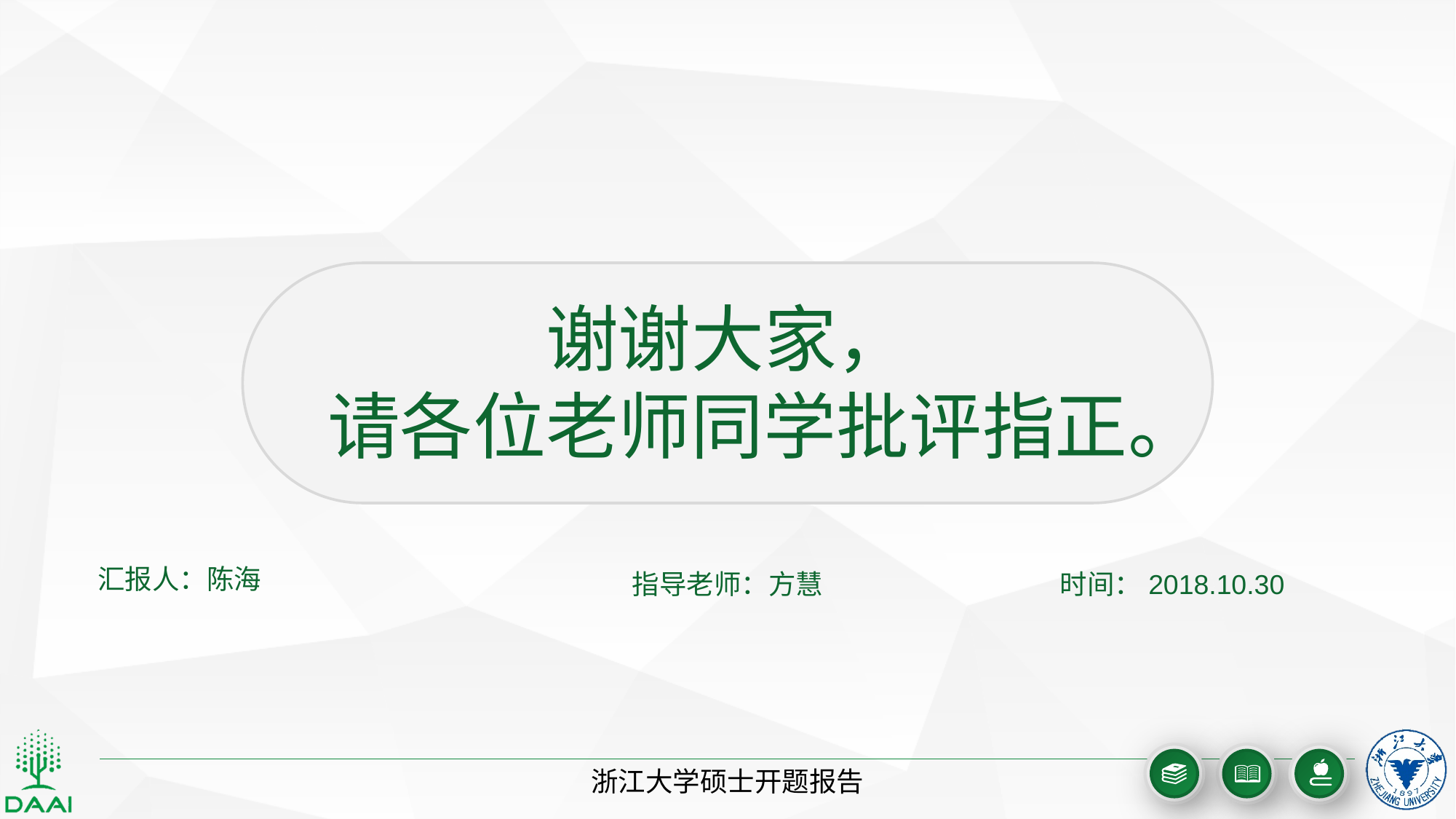

谢谢大家，
请各位老师同学批评指正。
汇报人：陈海
指导老师：方慧
时间：2018.10.30

浙江大学硕士开题报告